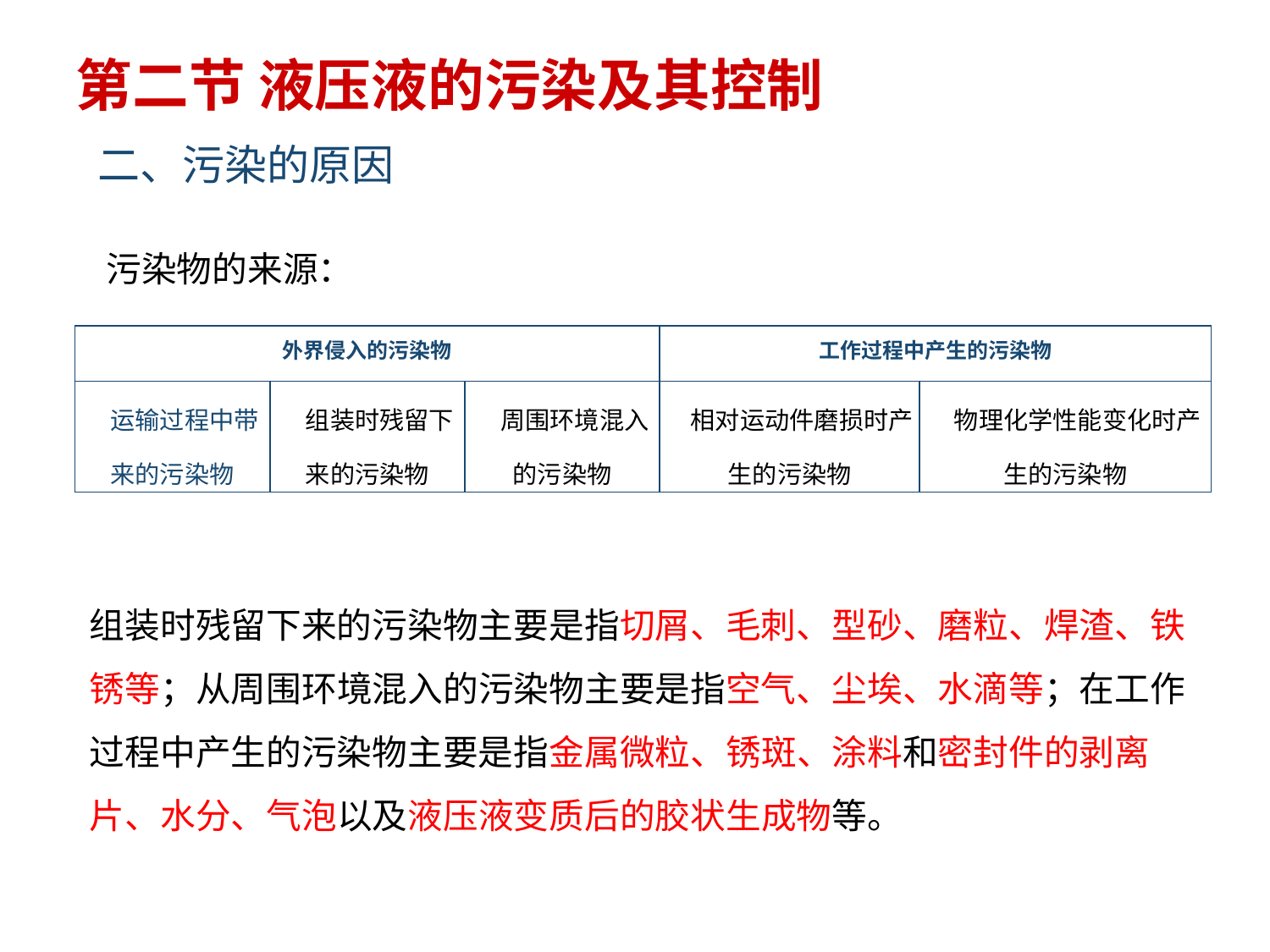

第二节 液压液的污染及其控制
二、污染的原因
污染物的来源：
| 外界侵入的污染物 |  |  | 工作过程中产生的污染物 |  |
| --- | --- | --- | --- | --- |
| 运输过程中带来的污染物 | 组装时残留下来的污染物 | 周围环境混入的污染物 | 相对运动件磨损时产生的污染物 | 物理化学性能变化时产生的污染物 |
组装时残留下来的污染物主要是指切屑、毛刺、型砂、磨粒、焊渣、铁锈等；从周围环境混入的污染物主要是指空气、尘埃、水滴等；在工作过程中产生的污染物主要是指金属微粒、锈斑、涂料和密封件的剥离片、水分、气泡以及液压液变质后的胶状生成物等。